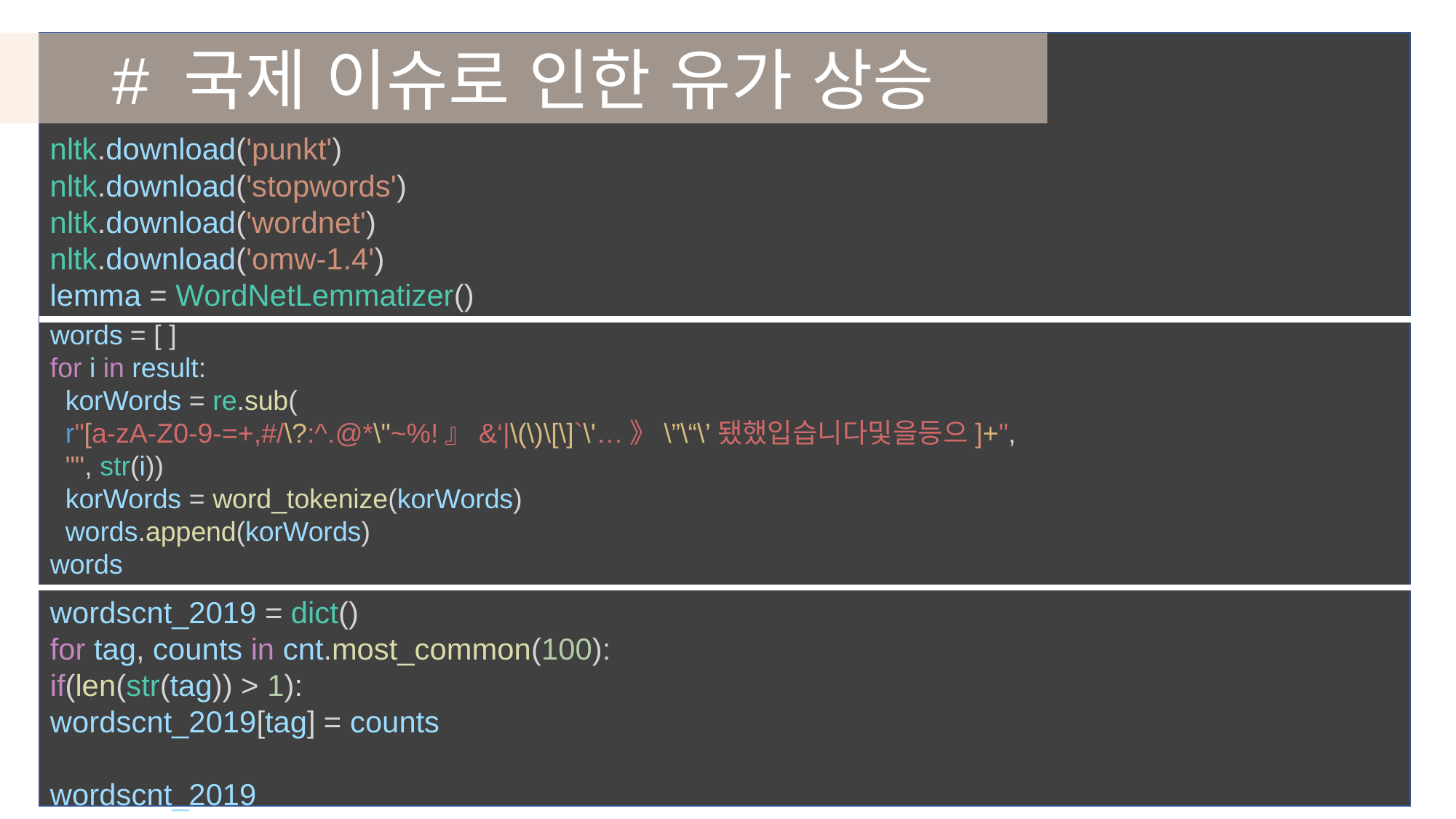

# 국제 이슈로 인한 유가 상승

nltk.download('punkt')
nltk.download('stopwords')
nltk.download('wordnet')
nltk.download('omw-1.4')
lemma = WordNetLemmatizer()
words = [ ]
for i in result:
  korWords = re.sub(
  r"[a-zA-Z0-9-=+,#/\?:^.@*\"~%!』&‘|\(\)\[\]`\'…》\”\“\’됐했입습니다및을등으]+",
  "", str(i))
  korWords = word_tokenize(korWords)
  words.append(korWords)
words
wordscnt_2019 = dict()
for tag, counts in cnt.most_common(100):
if(len(str(tag)) > 1):
wordscnt_2019[tag] = counts
wordscnt_2019